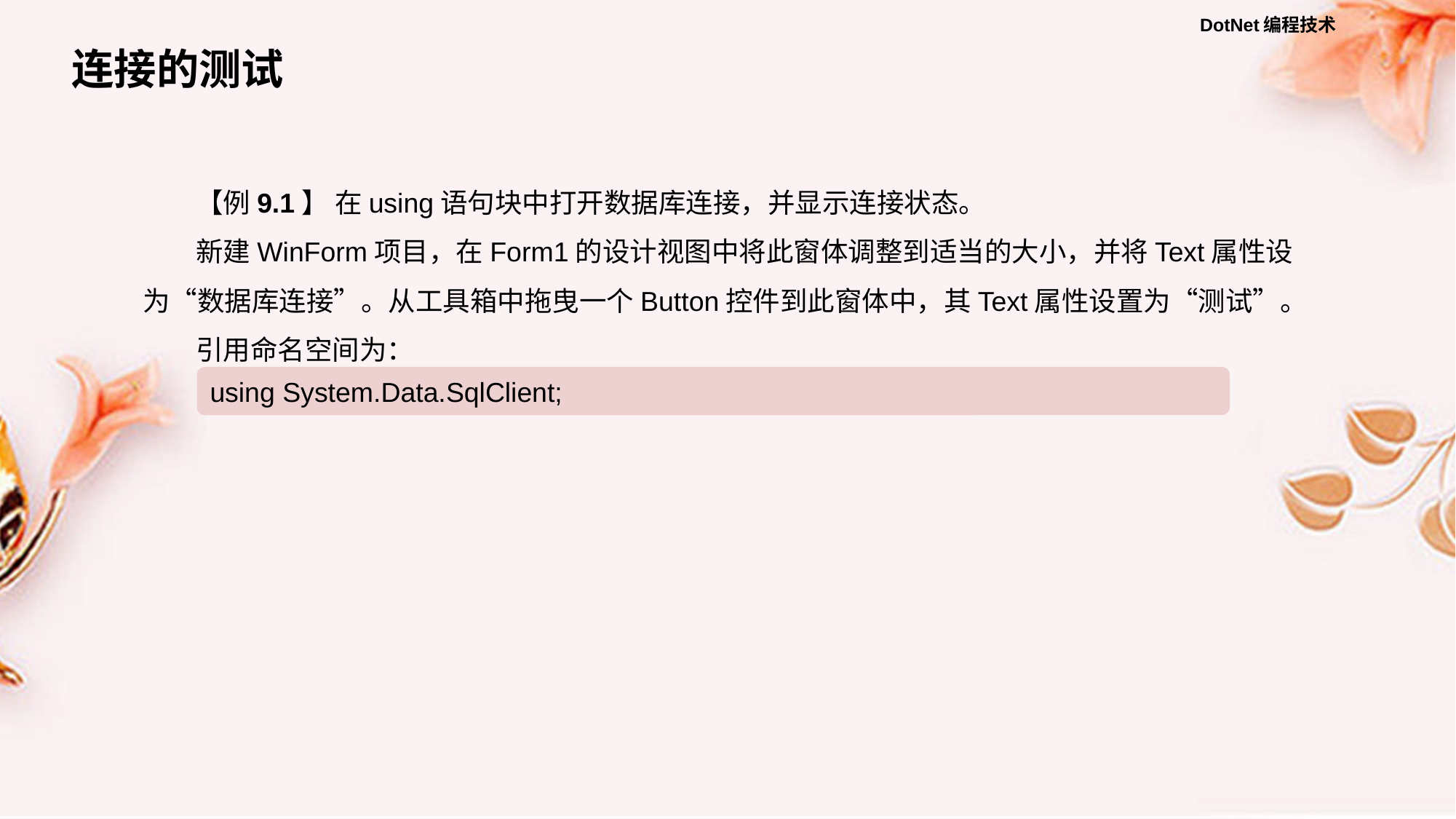

连接的测试
【例9.1】 在using语句块中打开数据库连接，并显示连接状态。
新建WinForm项目，在Form1的设计视图中将此窗体调整到适当的大小，并将Text属性设为“数据库连接”。从工具箱中拖曳一个Button控件到此窗体中，其Text属性设置为“测试”。
引用命名空间为：
using System.Data.SqlClient;